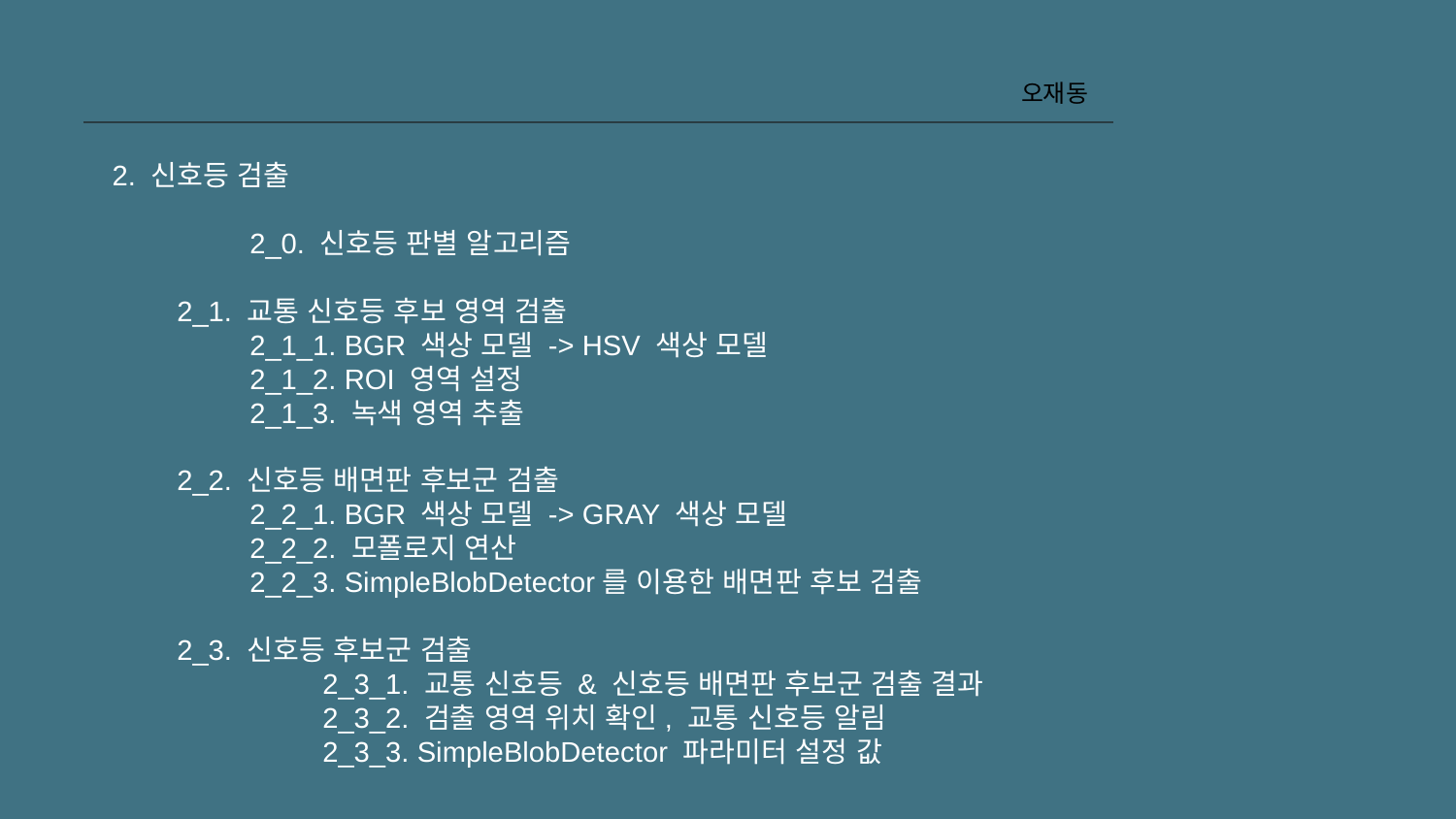

오재동
 2. 신호등 검출

 	2_0. 신호등 판별 알고리즘

2_1. 교통 신호등 후보 영역 검출
2_1_1. BGR 색상 모델 -> HSV 색상 모델
2_1_2. ROI 영역 설정
2_1_3. 녹색 영역 추출

2_2. 신호등 배면판 후보군 검출
2_2_1. BGR 색상 모델 -> GRAY 색상 모델
2_2_2. 모폴로지 연산
2_2_3. SimpleBlobDetector를 이용한 배면판 후보 검출

2_3. 신호등 후보군 검출
	2_3_1. 교통 신호등 & 신호등 배면판 후보군 검출 결과
	2_3_2. 검출 영역 위치 확인, 교통 신호등 알림
	2_3_3. SimpleBlobDetector 파라미터 설정 값